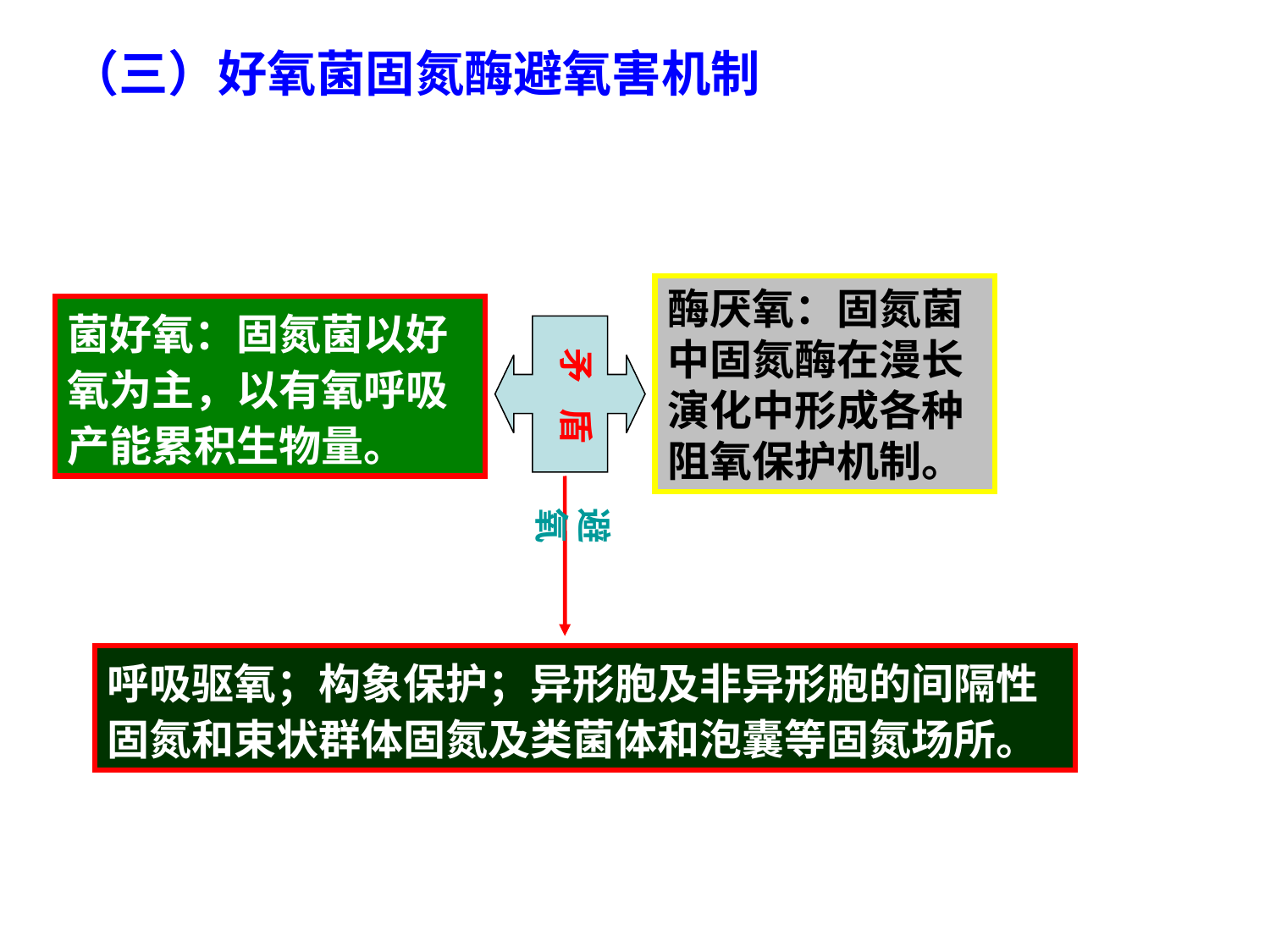

（三）好氧菌固氮酶避氧害机制
酶厌氧：固氮菌中固氮酶在漫长演化中形成各种阻氧保护机制。
菌好氧：固氮菌以好氧为主，以有氧呼吸产能累积生物量。

矛   盾

避  氧
呼吸驱氧；构象保护；异形胞及非异形胞的间隔性固氮和束状群体固氮及类菌体和泡囊等固氮场所。